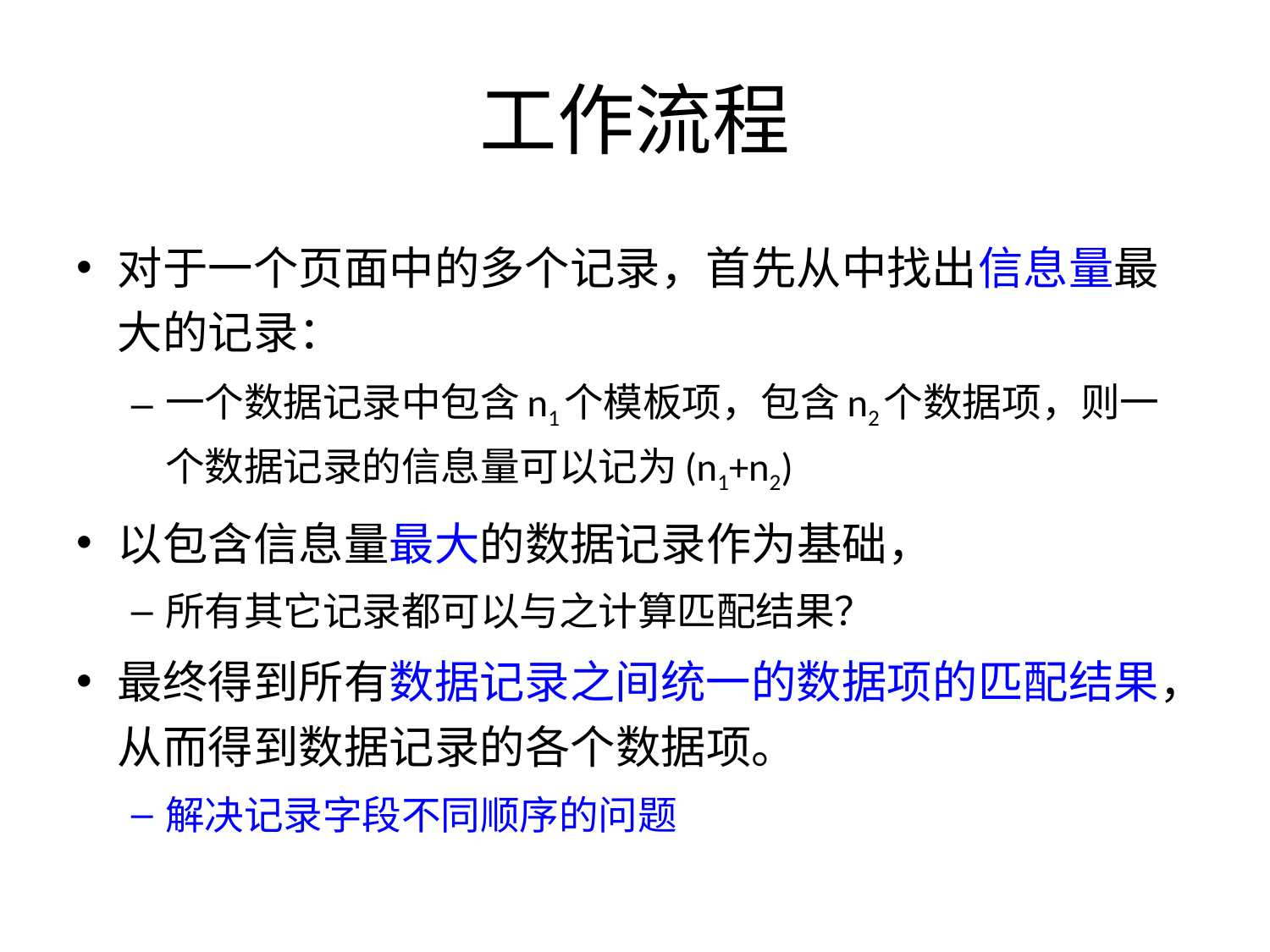

# 工作流程
对于一个页面中的多个记录，首先从中找出信息量最大的记录：
一个数据记录中包含n1个模板项，包含n2个数据项，则一个数据记录的信息量可以记为(n1+n2)
以包含信息量最大的数据记录作为基础，
所有其它记录都可以与之计算匹配结果？
最终得到所有数据记录之间统一的数据项的匹配结果，从而得到数据记录的各个数据项。
解决记录字段不同顺序的问题